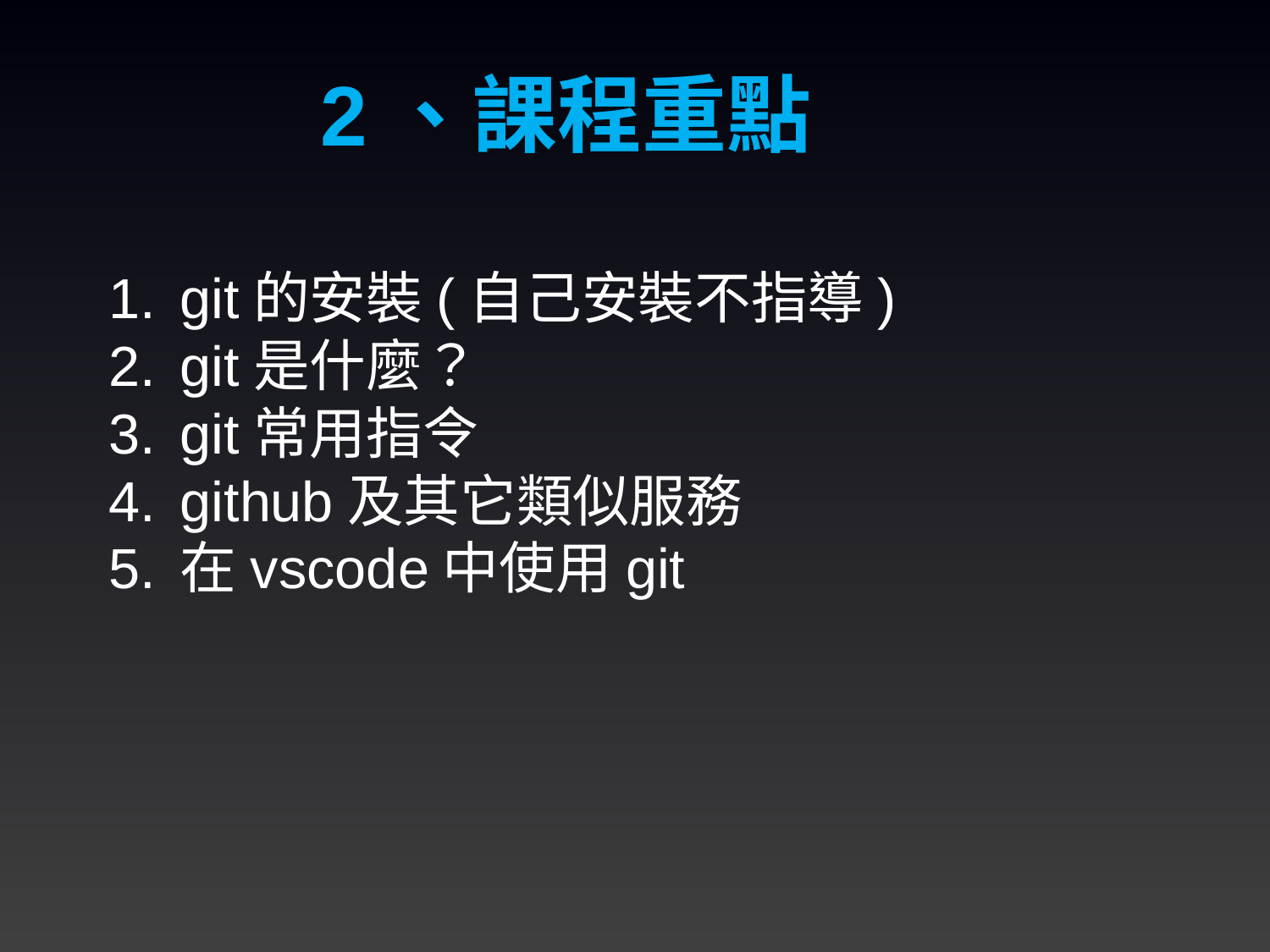

2、課程重點
git的安裝(自己安裝不指導)
git是什麼？
git常用指令
github及其它類似服務
在vscode中使用git